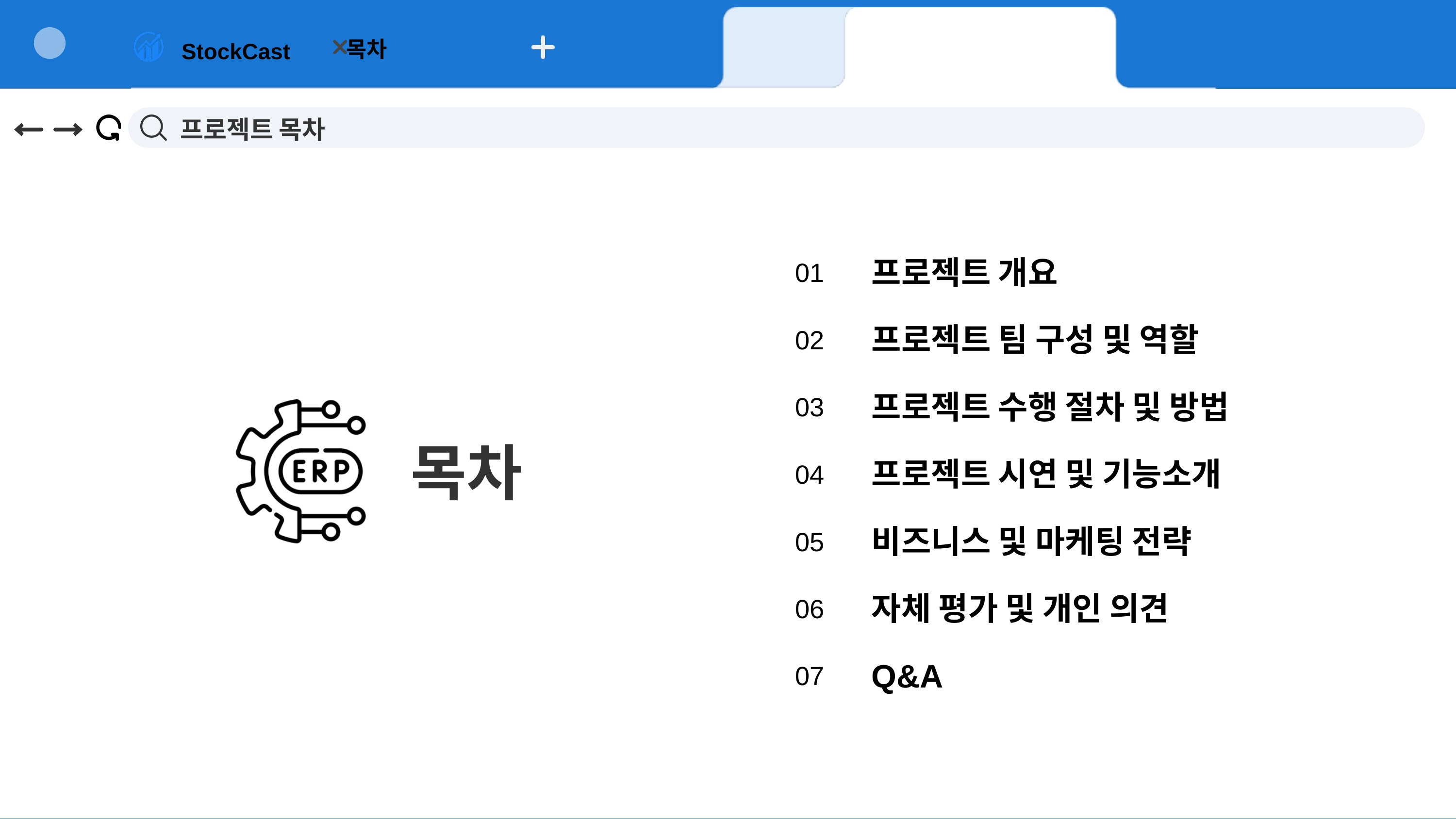

목차
StockCast

프로젝트 목차

프로젝트 개요
01
프로젝트 팀 구성 및 역할
02
프로젝트 수행 절차 및 방법
03

목차
프로젝트 시연 및 기능소개
04
비즈니스 및 마케팅 전략
05
자체 평가 및 개인 의견
06
Q&A
07